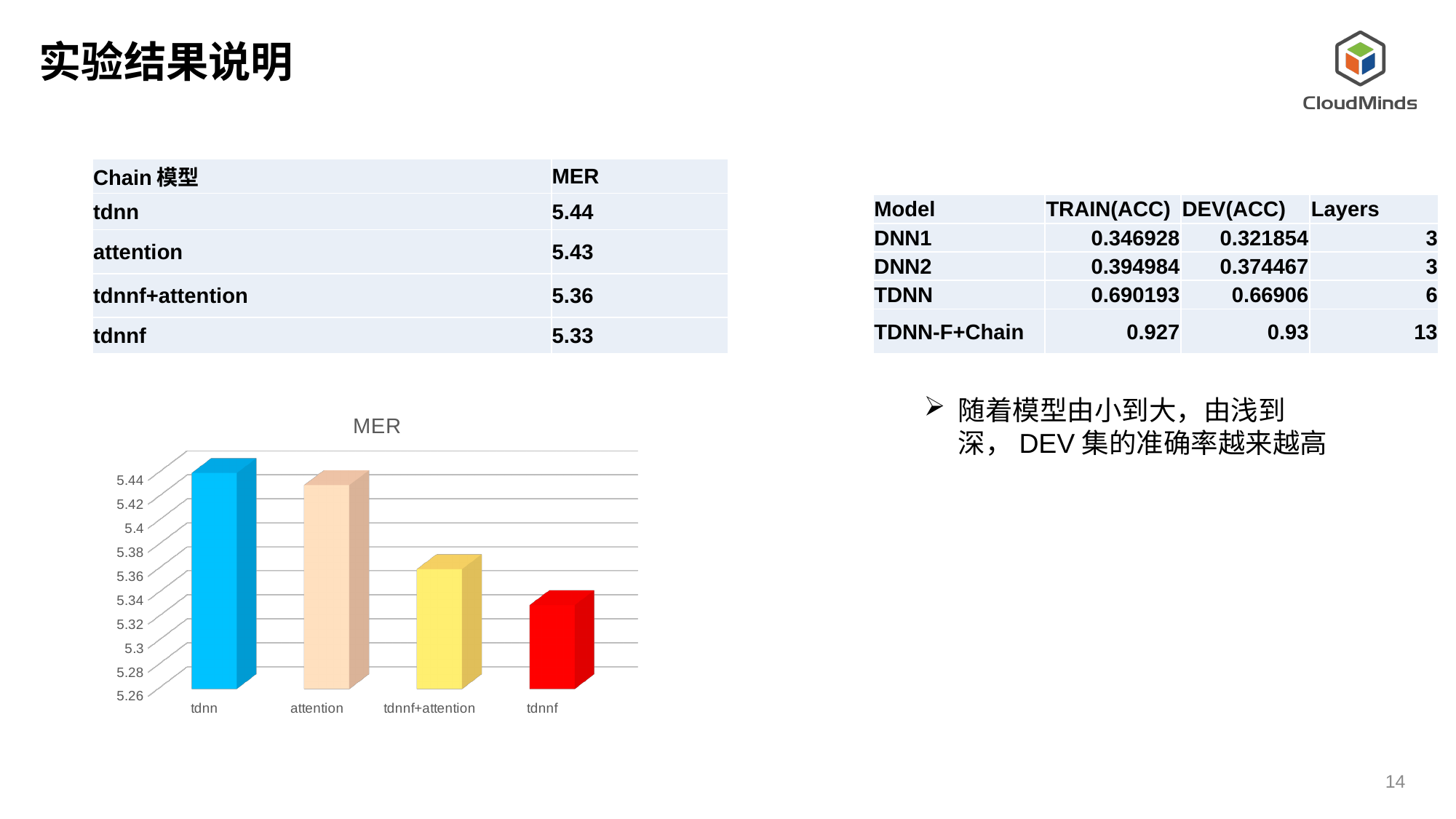

实验结果说明
| Chain模型 | MER |
| --- | --- |
| tdnn | 5.44 |
| attention | 5.43 |
| tdnnf+attention | 5.36 |
| tdnnf | 5.33 |
| Model | TRAIN(ACC) | DEV(ACC) | Layers |
| --- | --- | --- | --- |
| DNN1 | 0.346928 | 0.321854 | 3 |
| DNN2 | 0.394984 | 0.374467 | 3 |
| TDNN | 0.690193 | 0.66906 | 6 |
| TDNN-F+Chain | 0.927 | 0.93 | 13 |
随着模型由小到大，由浅到深，DEV集的准确率越来越高

[unsupported chart]

14